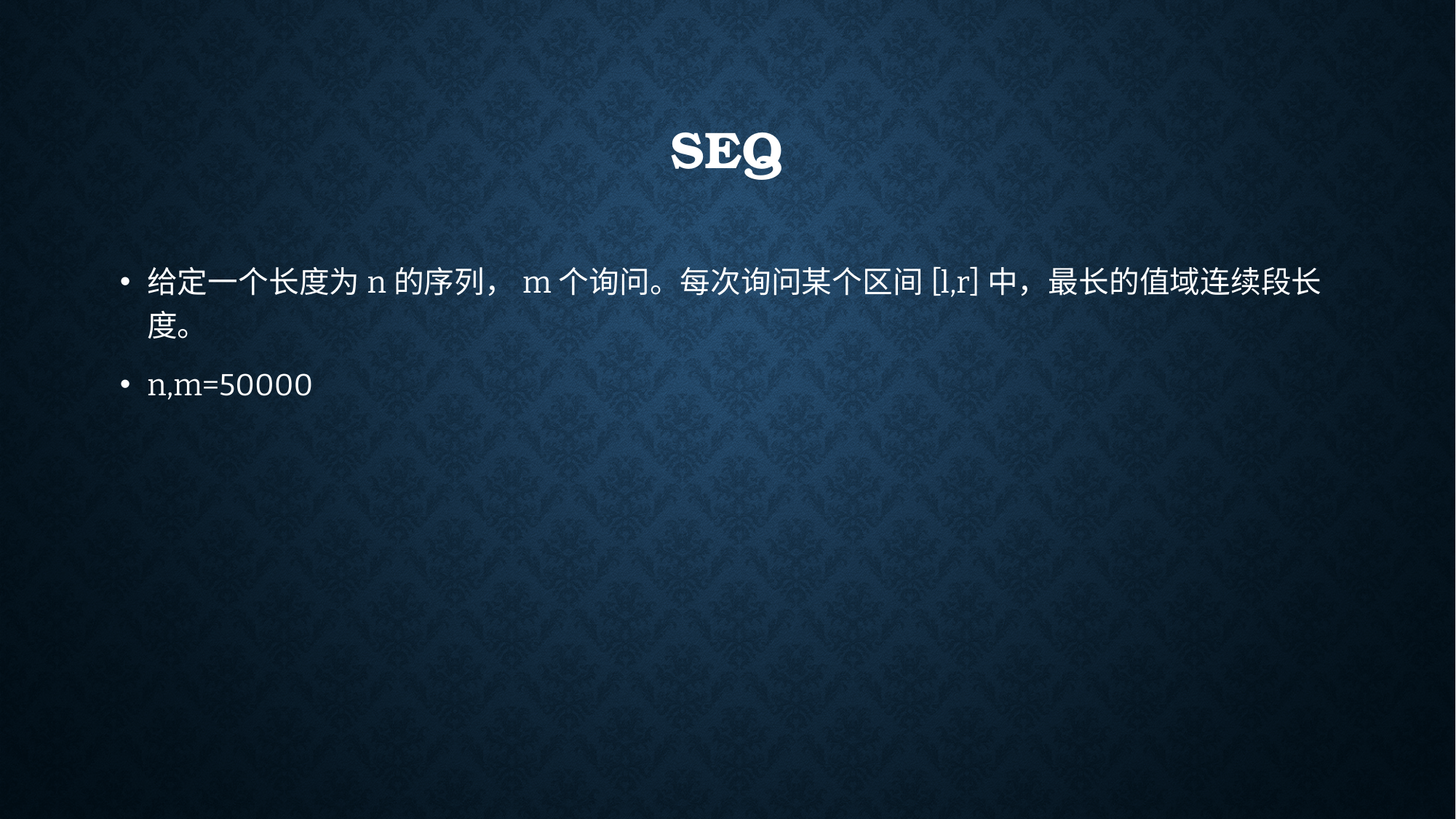

# SEQ
给定一个长度为n的序列，m个询问。每次询问某个区间[l,r]中，最长的值域连续段长度。
n,m=50000